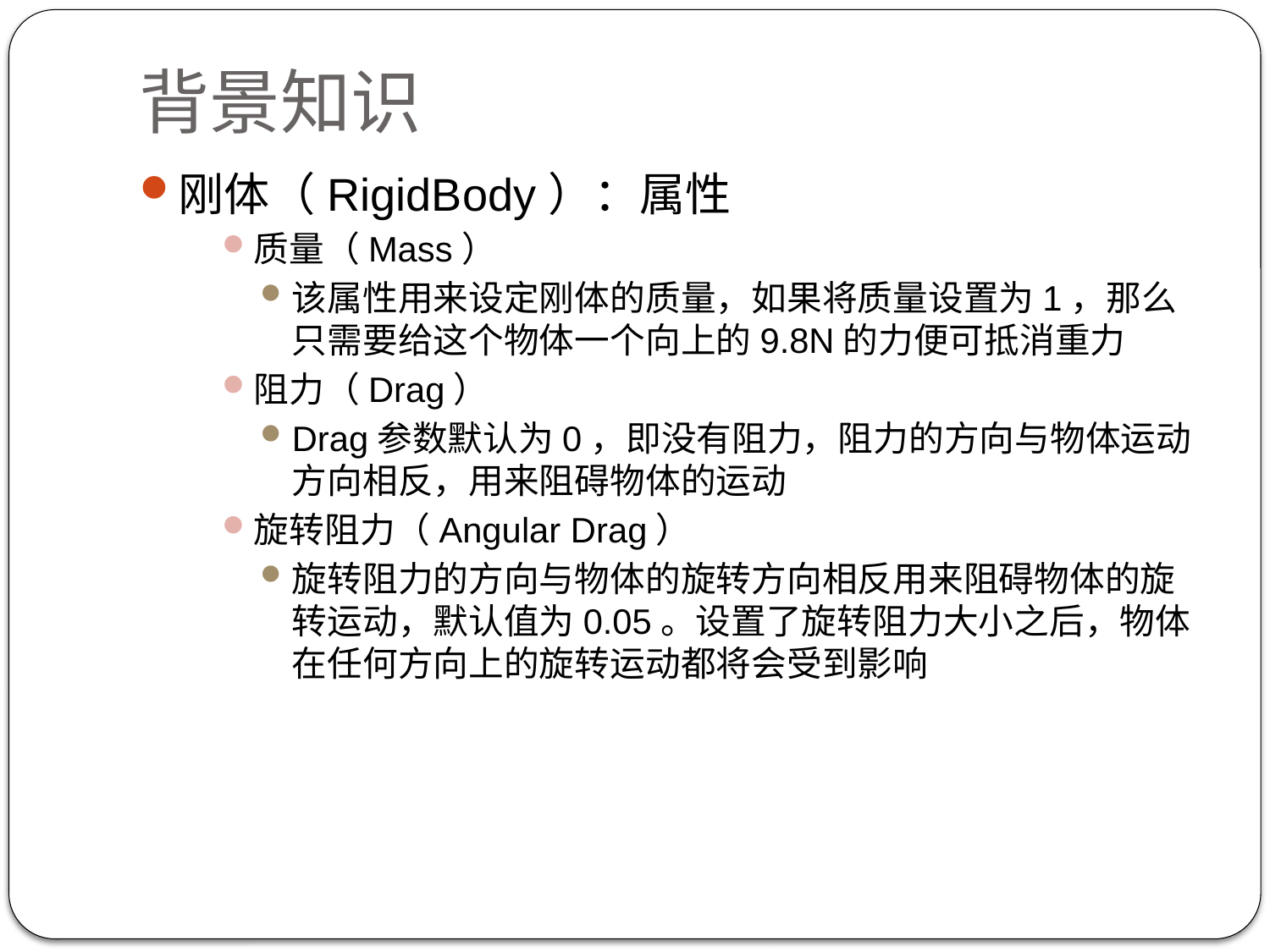

# 背景知识
刚体（RigidBody）：属性
质量（Mass）
该属性用来设定刚体的质量，如果将质量设置为1，那么只需要给这个物体一个向上的9.8N的力便可抵消重力
阻力（Drag）
Drag参数默认为0，即没有阻力，阻力的方向与物体运动方向相反，用来阻碍物体的运动
旋转阻力（Angular Drag）
旋转阻力的方向与物体的旋转方向相反用来阻碍物体的旋转运动，默认值为0.05。设置了旋转阻力大小之后，物体在任何方向上的旋转运动都将会受到影响